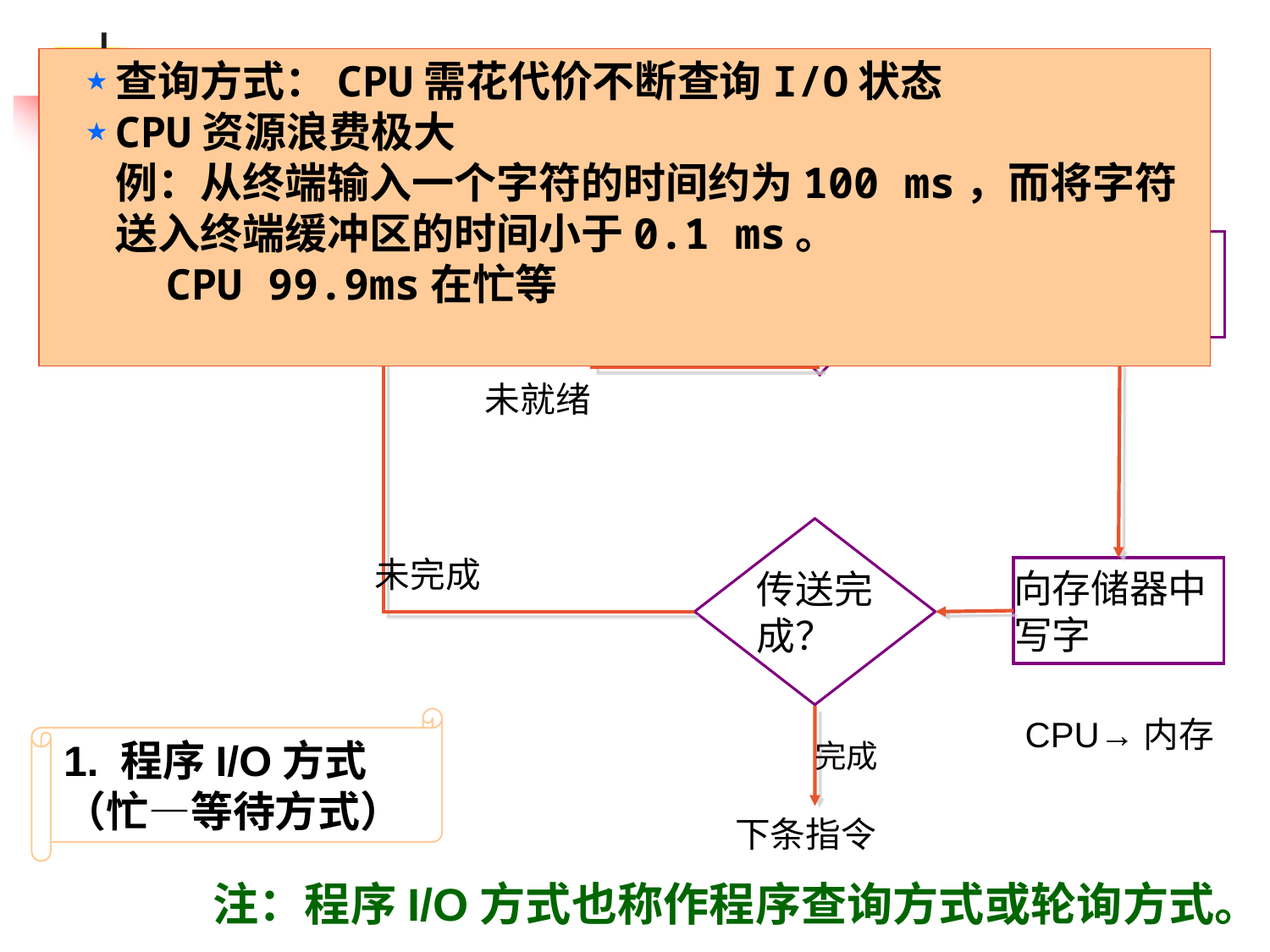

查询方式：CPU需花代价不断查询I/O状态
CPU资源浪费极大
例：从终端输入一个字符的时间约为100 ms，而将字符送入终端缓冲区的时间小于0.1 ms。
  CPU 99.9ms在忙等

出错
CPU→I/O
I/O→CPU
I/O→CPU
检查状态
向I/O控制器发读命令
读I/O控制器的状态
从I/O控制器中读入字

未就绪
传送完成？
未完成
向存储器中写字

CPU→内存
1. 程序I/O方式（忙—等待方式）
完成
下条指令
注：程序I/O方式也称作程序查询方式或轮询方式。
4/18/2023
63